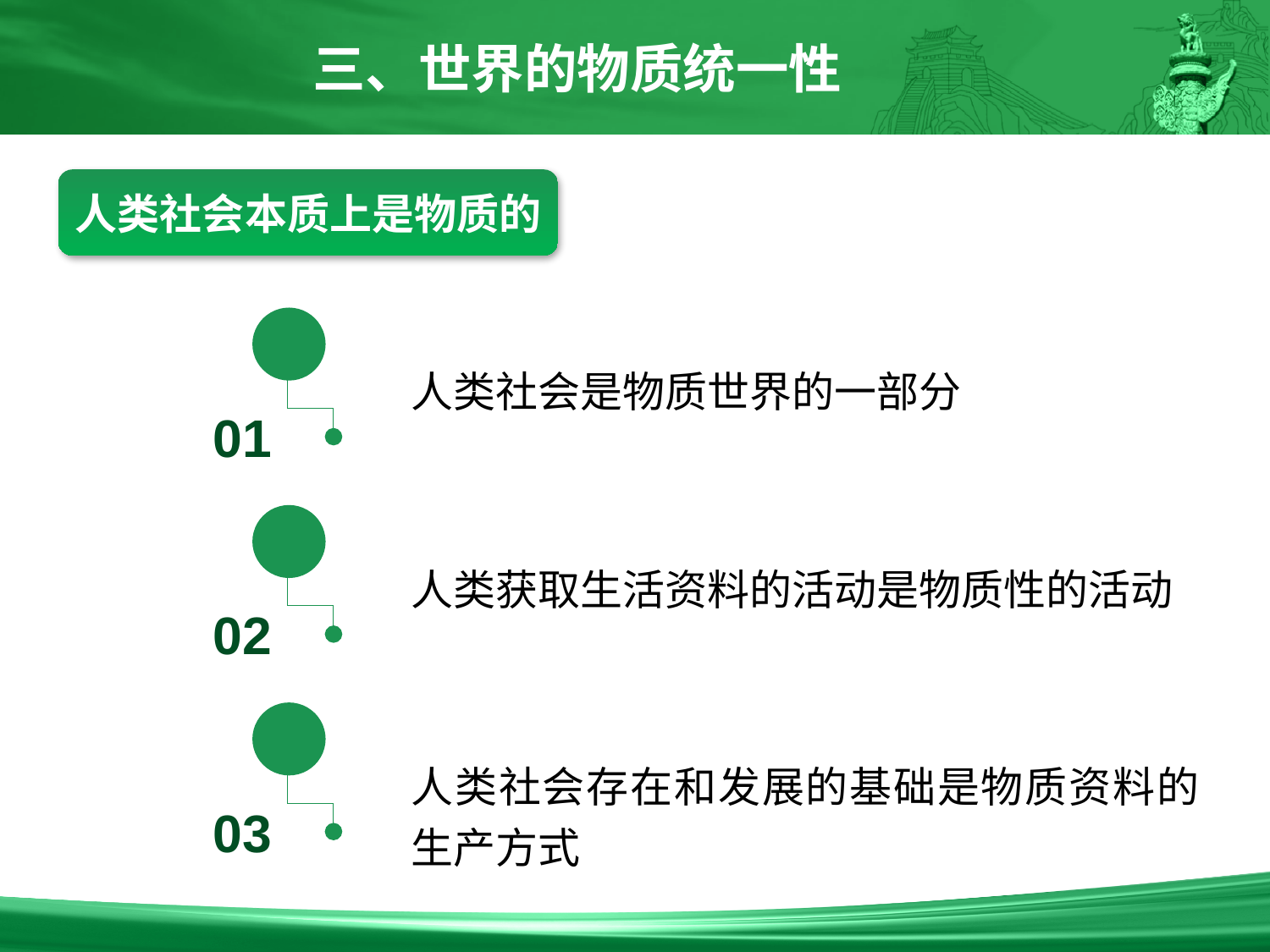

三、世界的物质统一性
人类社会本质上是物质的

01
人类社会是物质世界的一部分

02
人类获取生活资料的活动是物质性的活动

03
人类社会存在和发展的基础是物质资料的生产方式